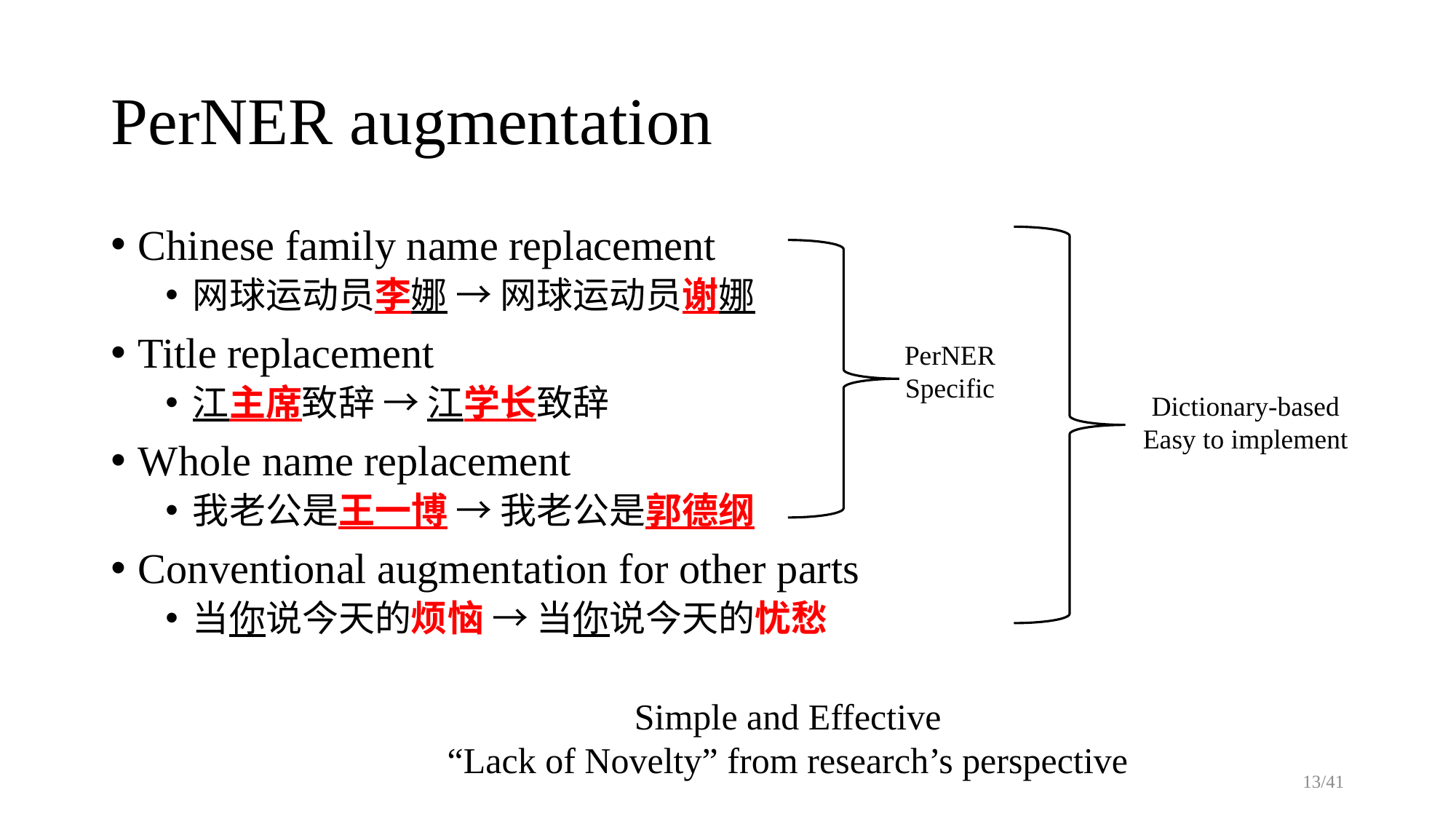

# PerNER augmentation
Chinese family name replacement
网球运动员李娜 → 网球运动员谢娜
Title replacement
江主席致辞 → 江学长致辞
Whole name replacement
我老公是王一博 → 我老公是郭德纲
Conventional augmentation for other parts
当你说今天的烦恼 → 当你说今天的忧愁

PerNER
Specific
Dictionary-based
Easy to implement
Simple and Effective
“Lack of Novelty” from research’s perspective
13/41